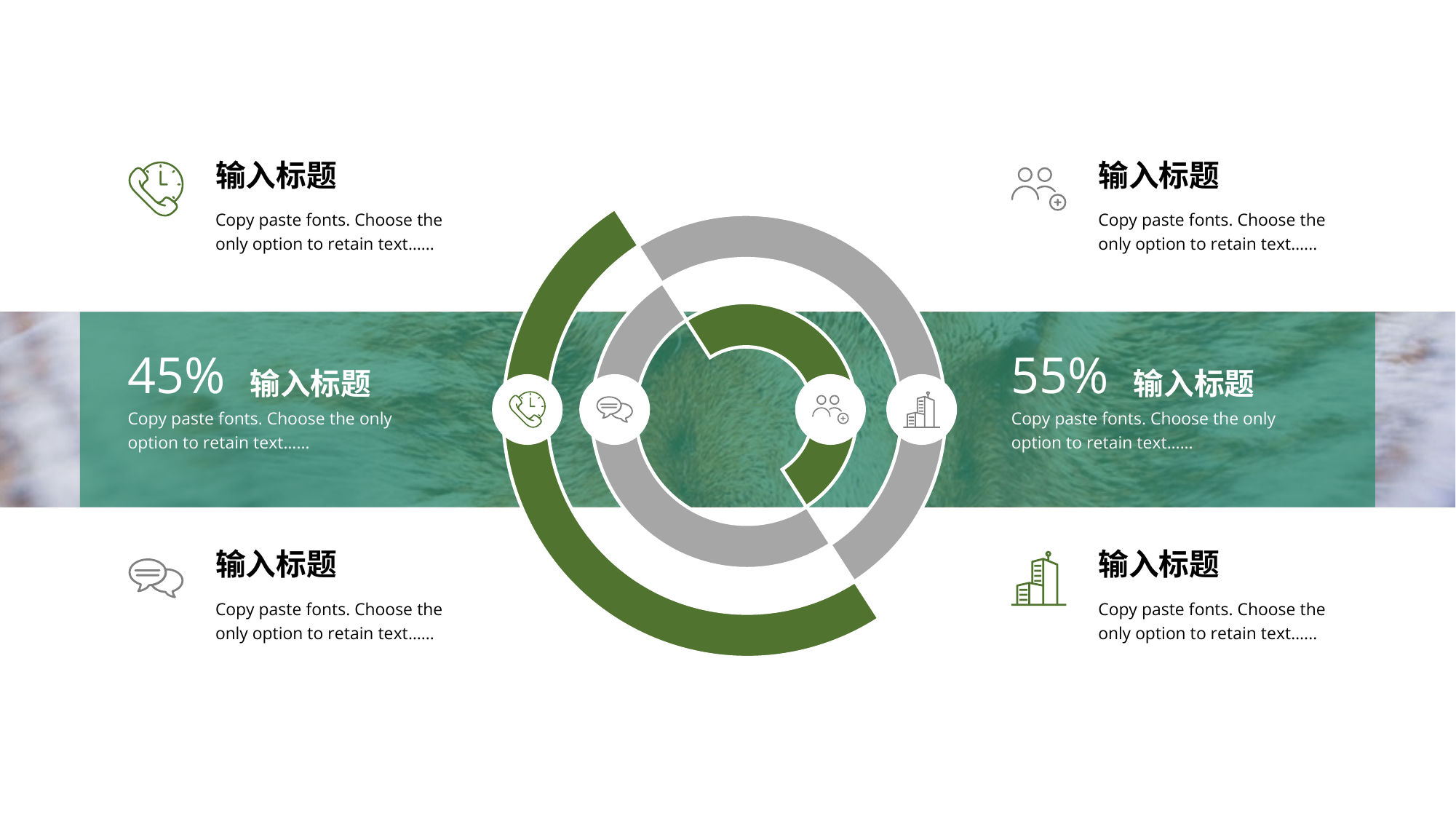

输入标题

Copy paste fonts. Choose the only option to retain text…...
输入标题

Copy paste fonts. Choose the only option to retain text…...

45%
输入标题
Copy paste fonts. Choose the only option to retain text…...
55%
输入标题
Copy paste fonts. Choose the only option to retain text…...
输入标题

Copy paste fonts. Choose the only option to retain text…...
输入标题

Copy paste fonts. Choose the only option to retain text…...